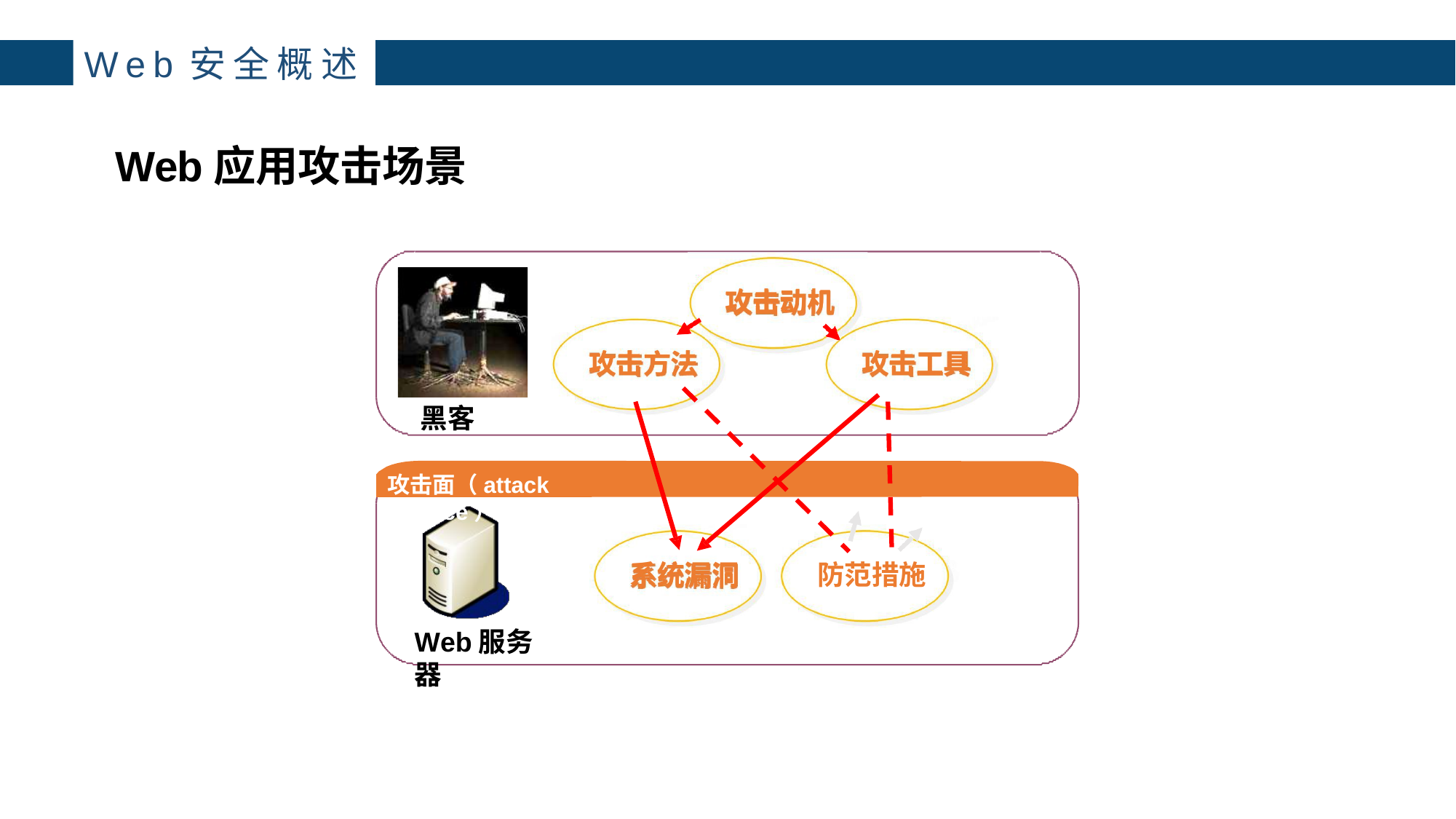

主讲：枕边月亮

Web安全概述
4
Web应用攻击场景

攻击动机

攻击方法
攻击工具

黑客

攻击面（attack surface）

系统漏洞
防范措施
Web服务器